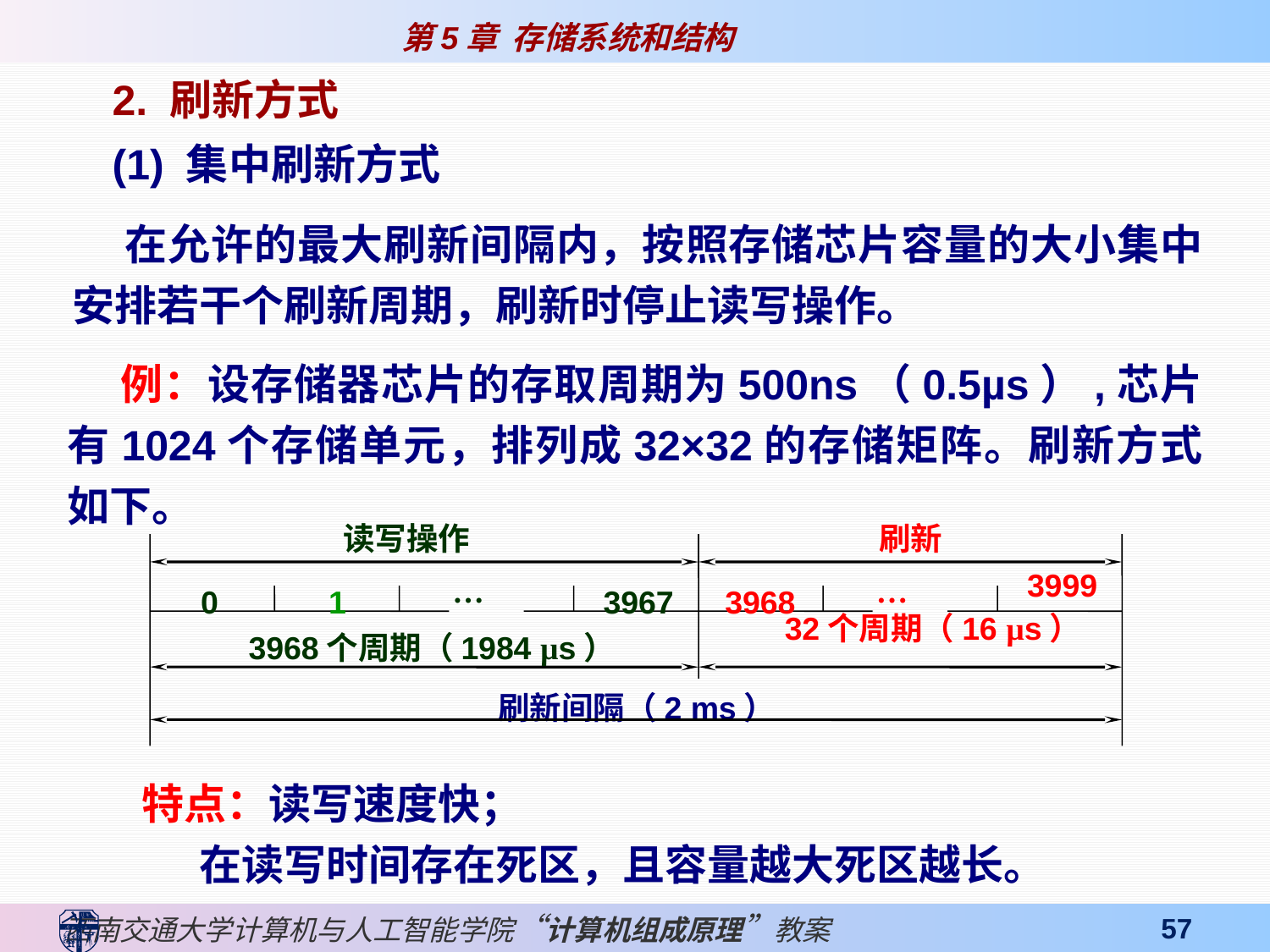

2. 刷新方式
(1) 集中刷新方式
    在允许的最大刷新间隔内，按照存储芯片容量的大小集中安排若干个刷新周期，刷新时停止读写操作。
    例：设存储器芯片的存取周期为500ns（0.5µs）,芯片有1024个存储单元，排列成32×32的存储矩阵。刷新方式如下。

读写操作
刷新

…
…
0
1
3967
3968

3968个周期（1984 µs）
32个周期（16 µs）

刷新间隔（2 ms）

3999
 特点：读写速度快；
       在读写时间存在死区，且容量越大死区越长。